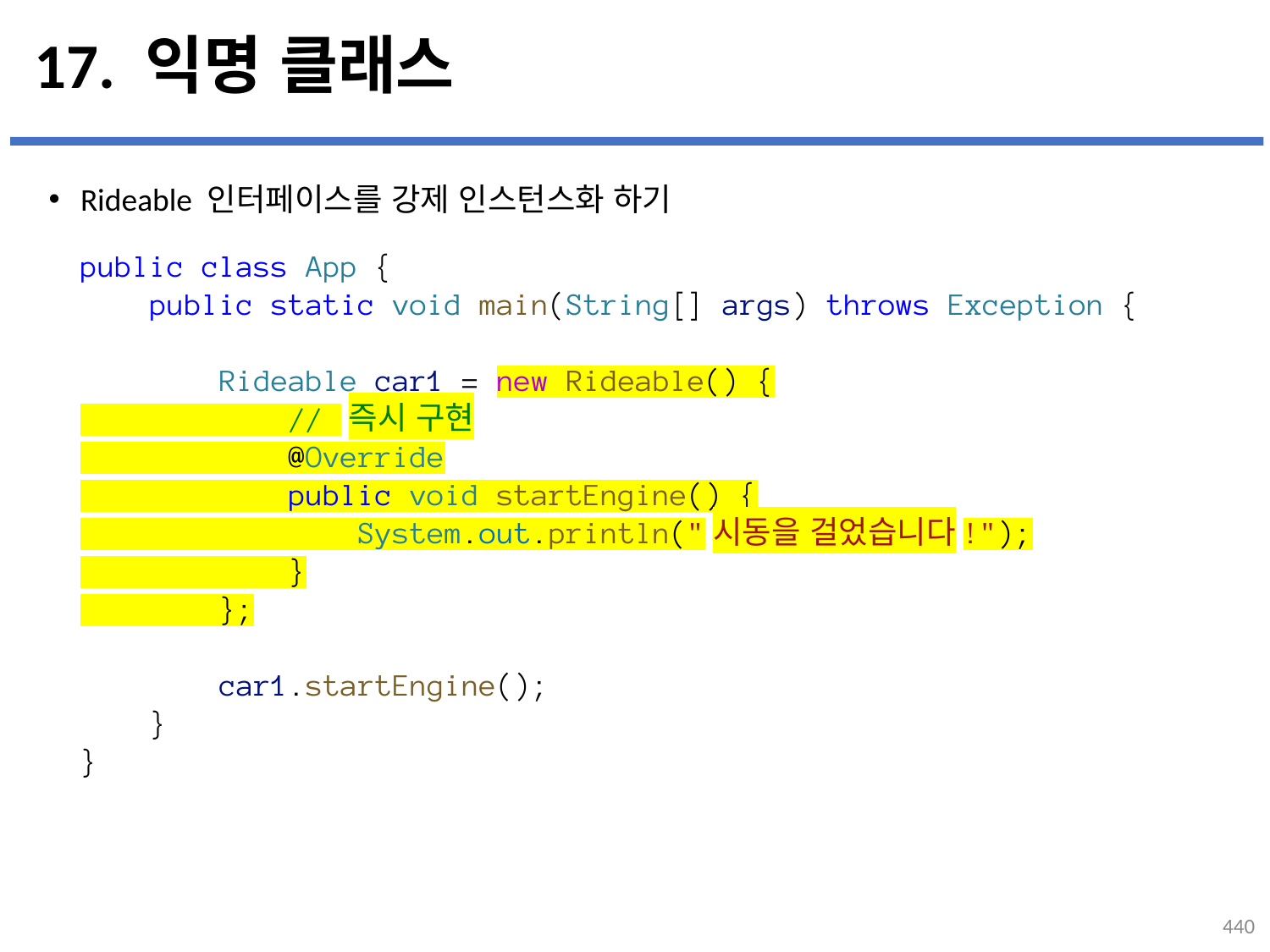

# 17. 익명 클래스
Rideable 인터페이스를 강제 인스턴스화 하기
...

설명
public class App {
    public static void main(String[] args) throws Exception {
        Rideable car1 = new Rideable() {
            // 즉시 구현
            @Override
            public void startEngine() {
                System.out.println("시동을 걸었습니다!");
            }
        };
        car1.startEngine();
    }
}

440